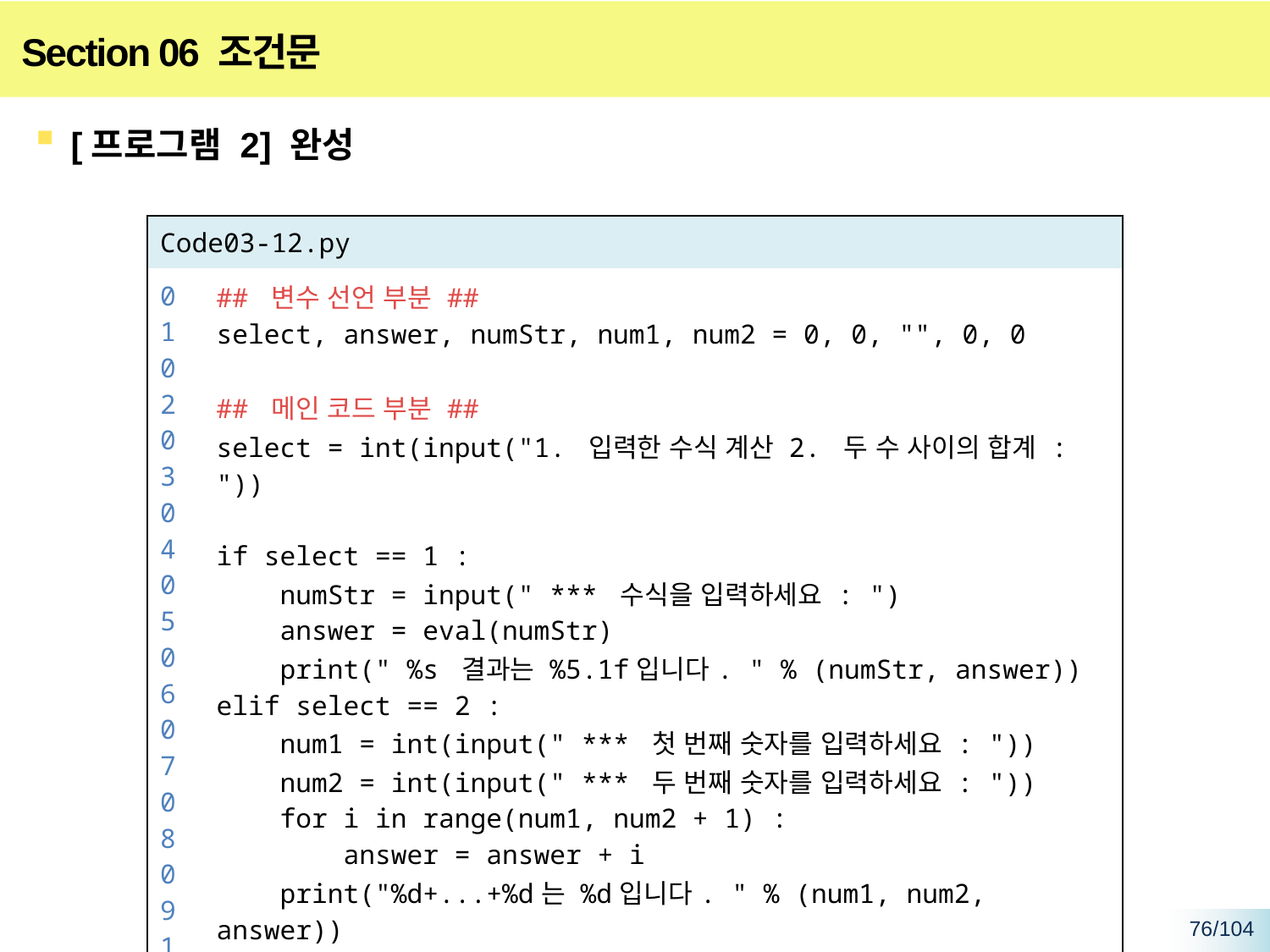

# Section 06 조건문
[프로그램 2] 완성
| Code03-12.py |  |
| --- | --- |
| 01 02 03 04 05 06 07 08 09 10 11 12 13 14 15 16 17 18 | ## 변수 선언 부분 ## select, answer, numStr, num1, num2 = 0, 0, "", 0, 0 ## 메인 코드 부분 ## select = int(input("1. 입력한 수식 계산 2. 두 수 사이의 합계 : ")) if select == 1 : numStr = input(" \*\*\* 수식을 입력하세요 : ") answer = eval(numStr) print(" %s 결과는 %5.1f입니다. " % (numStr, answer)) elif select == 2 : num1 = int(input(" \*\*\* 첫 번째 숫자를 입력하세요 : ")) num2 = int(input(" \*\*\* 두 번째 숫자를 입력하세요 : ")) for i in range(num1, num2 + 1) : answer = answer + i print("%d+...+%d는 %d입니다. " % (num1, num2, answer)) else : print("1 또는 2만 입력해야 합니다.") |